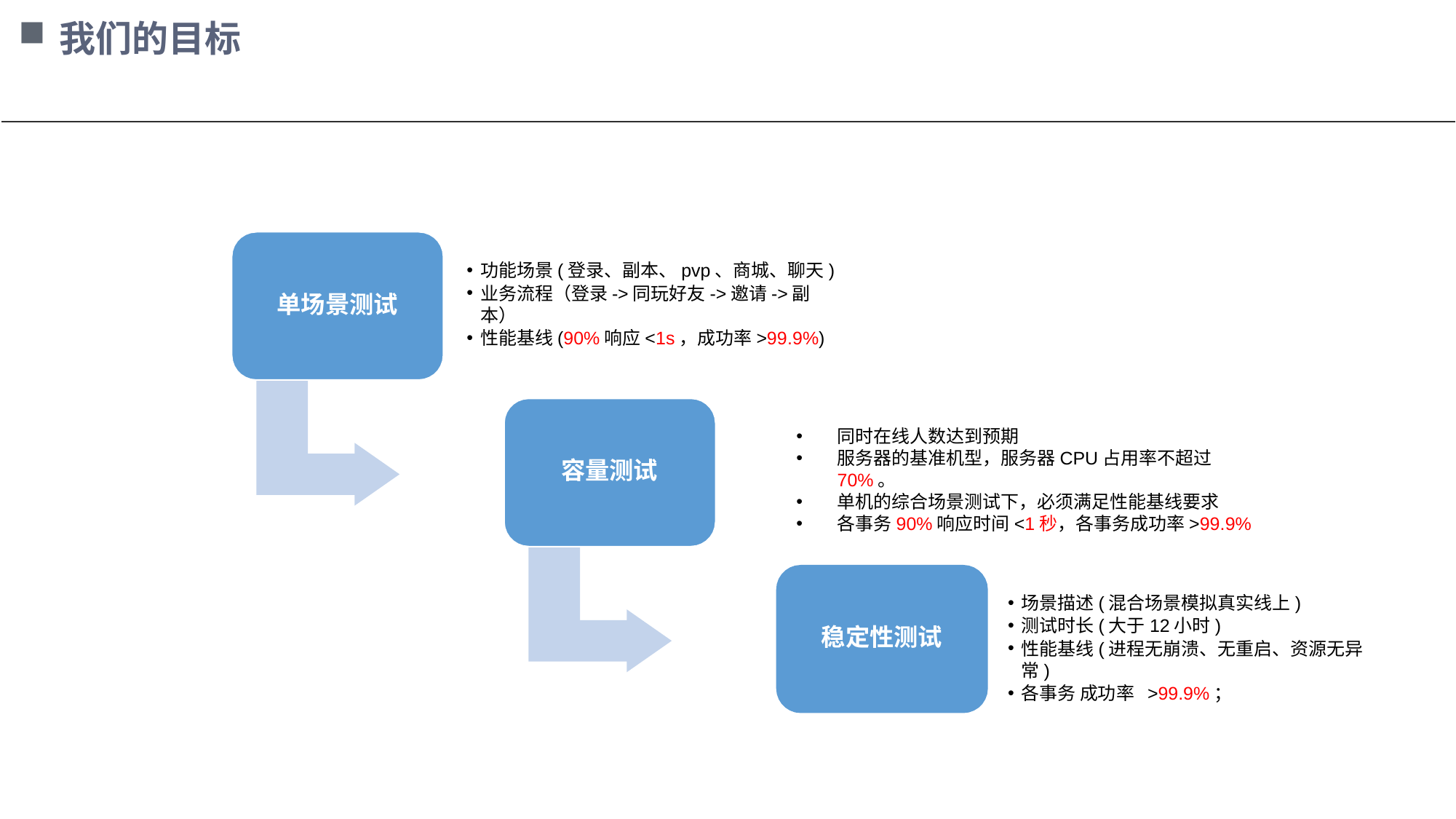

我们的目标

功能场景(登录、副本、pvp、商城、聊天)
业务流程（登录->同玩好友->邀请->副本）
性能基线(90%响应<1s，成功率>99.9%)
单场景测试

同时在线人数达到预期
服务器的基准机型，服务器CPU占用率不超过70%。
单机的综合场景测试下，必须满足性能基线要求
各事务90%响应时间<1秒，各事务成功率>99.9%
容量测试

场景描述(混合场景模拟真实线上)
测试时长(大于12小时)
性能基线(进程无崩溃、无重启、资源无异常)
各事务 成功率 >99.9%；
稳定性测试